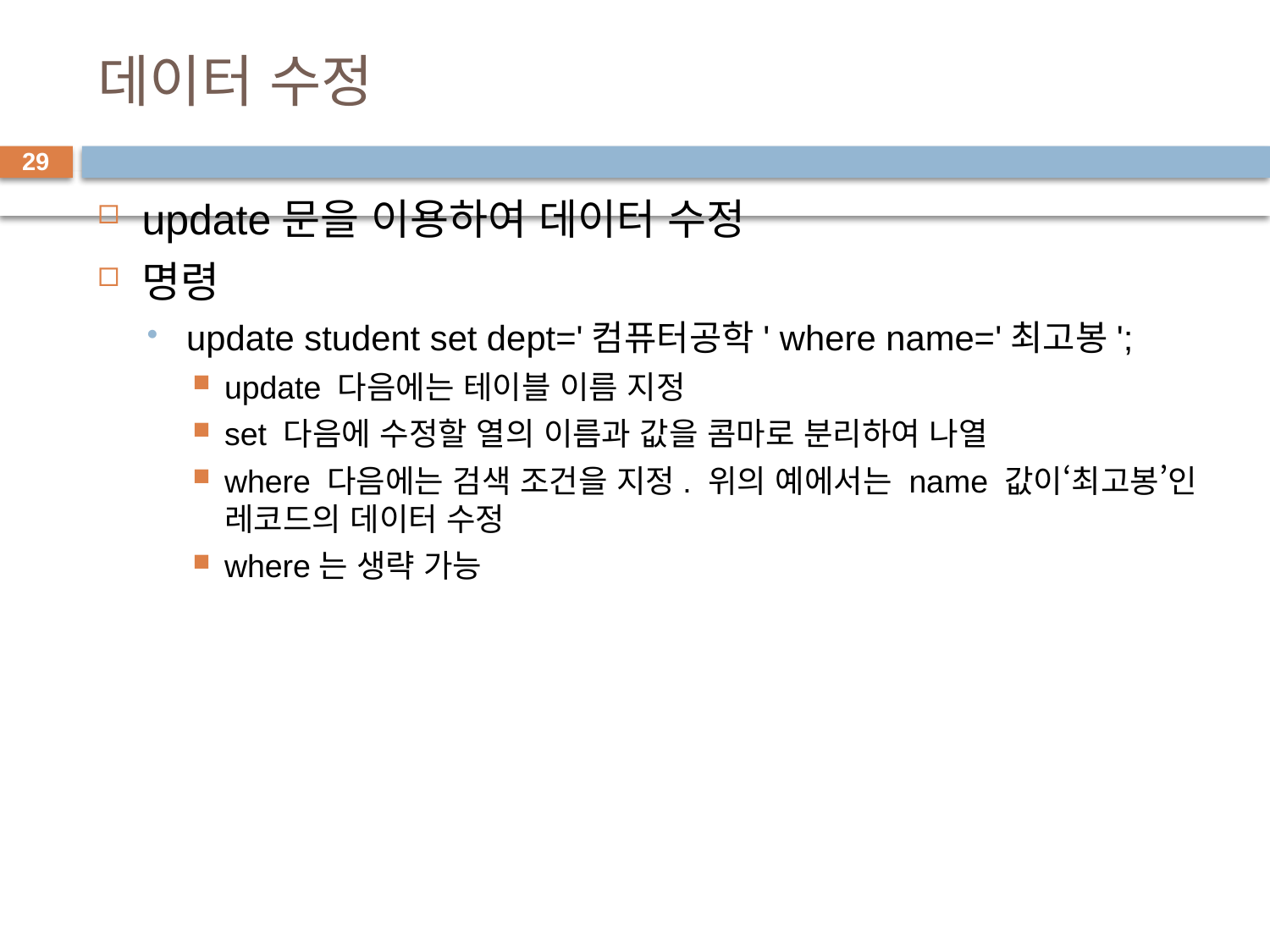

# 데이터 수정
29
update문을 이용하여 데이터 수정
명령
update student set dept='컴퓨터공학' where name='최고봉';
update 다음에는 테이블 이름 지정
set 다음에 수정할 열의 이름과 값을 콤마로 분리하여 나열
where 다음에는 검색 조건을 지정. 위의 예에서는 name 값이‘최고봉’인 레코드의 데이터 수정
where는 생략 가능